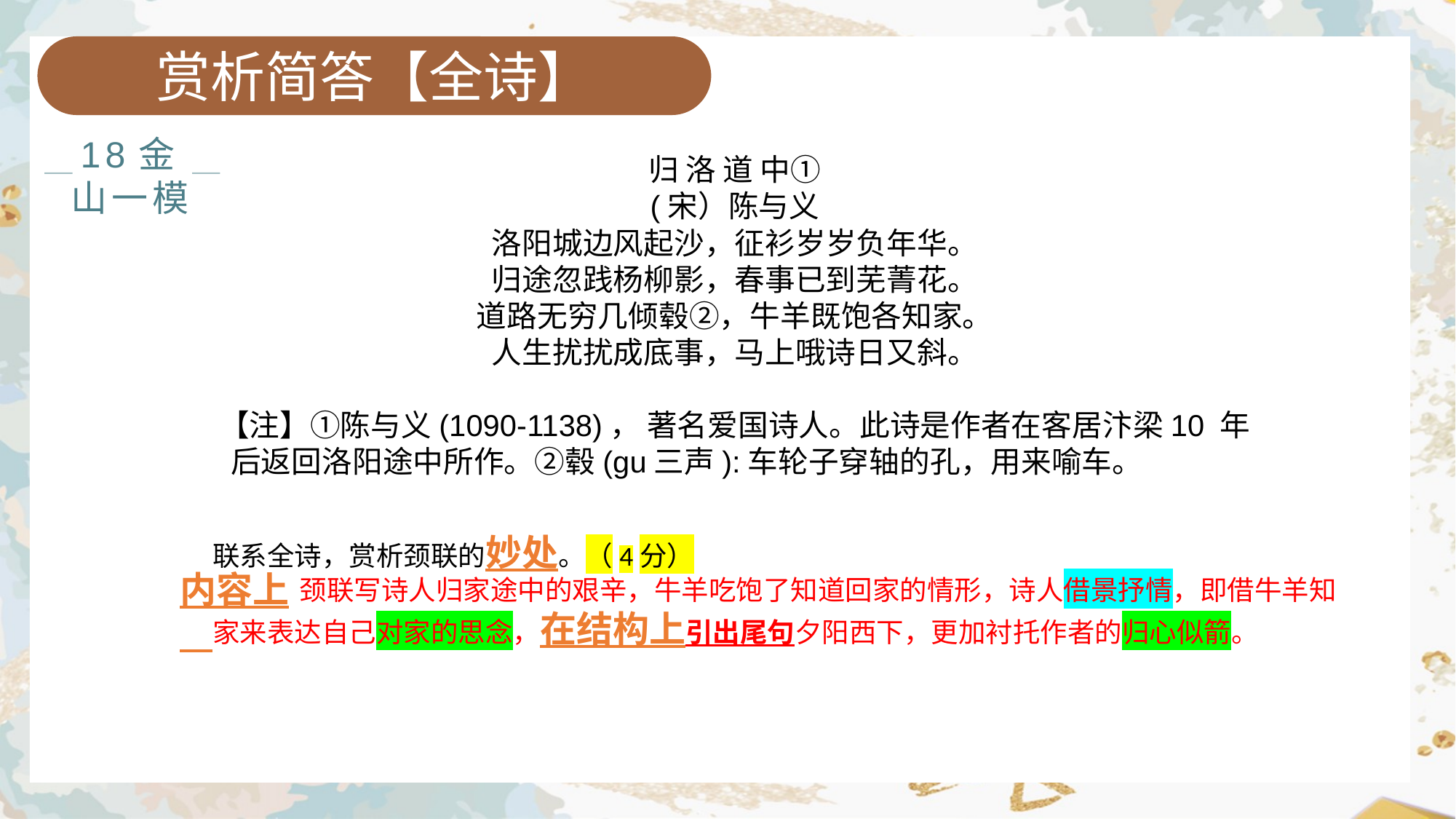

赏析简答【全诗】
18金山一模
归 洛 道 中①
(宋）陈与义
洛阳城边风起沙，征衫岁岁负年华。
归途忽践杨柳影，春事已到芜菁花。
道路无穷几倾毂②，牛羊既饱各知家。
人生扰扰成底事，马上哦诗日又斜。

【注】①陈与义(1090-1138)， 著名爱国诗人。此诗是作者在客居汴梁10 年后返回洛阳途中所作。②毂(gu三声):车轮子穿轴的孔，用来喻车。

联系全诗，赏析颈联的妙处。（4分）
             颈联写诗人归家途中的艰辛，牛羊吃饱了知道回家的情形，诗人借景抒情，即借牛羊知家来表达自己对家的思念，在结构上引出尾句夕阳西下，更加衬托作者的归心似箭。
内容上